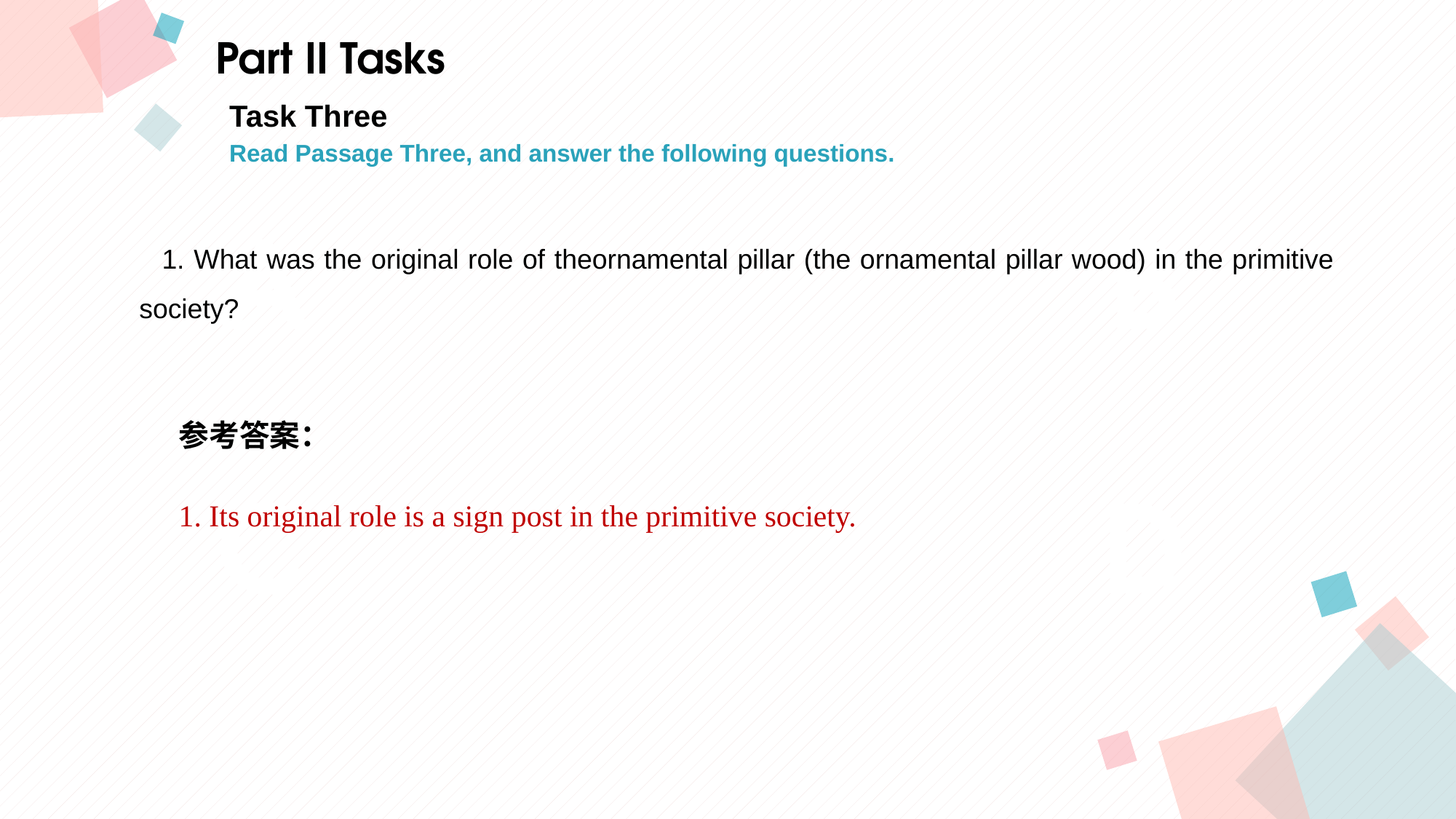

Part II Tasks
Task Three

Read Passage Three, and answer the following questions.
A
B
   1. What was the original role of theornamental pillar (the ornamental pillar wood) in the primitive society?
参考答案：

1. Its original role is a sign post in the primitive society.
C
D